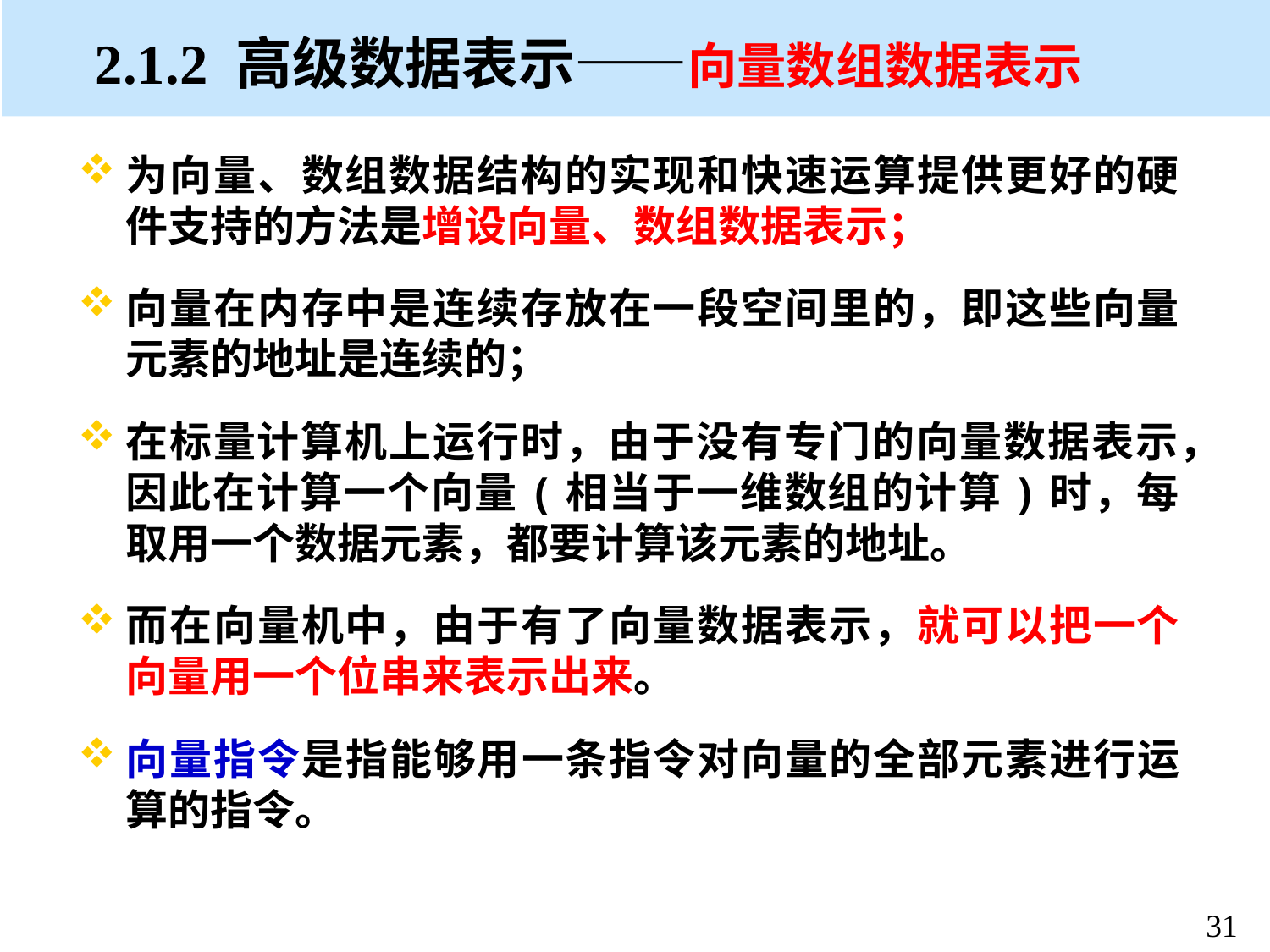

# 2.1.2 高级数据表示——向量数组数据表示
为向量、数组数据结构的实现和快速运算提供更好的硬件支持的方法是增设向量、数组数据表示；
向量在内存中是连续存放在一段空间里的，即这些向量元素的地址是连续的；
在标量计算机上运行时，由于没有专门的向量数据表示，因此在计算一个向量(相当于一维数组的计算)时，每取用一个数据元素，都要计算该元素的地址。
而在向量机中，由于有了向量数据表示，就可以把一个向量用一个位串来表示出来。
向量指令是指能够用一条指令对向量的全部元素进行运算的指令。